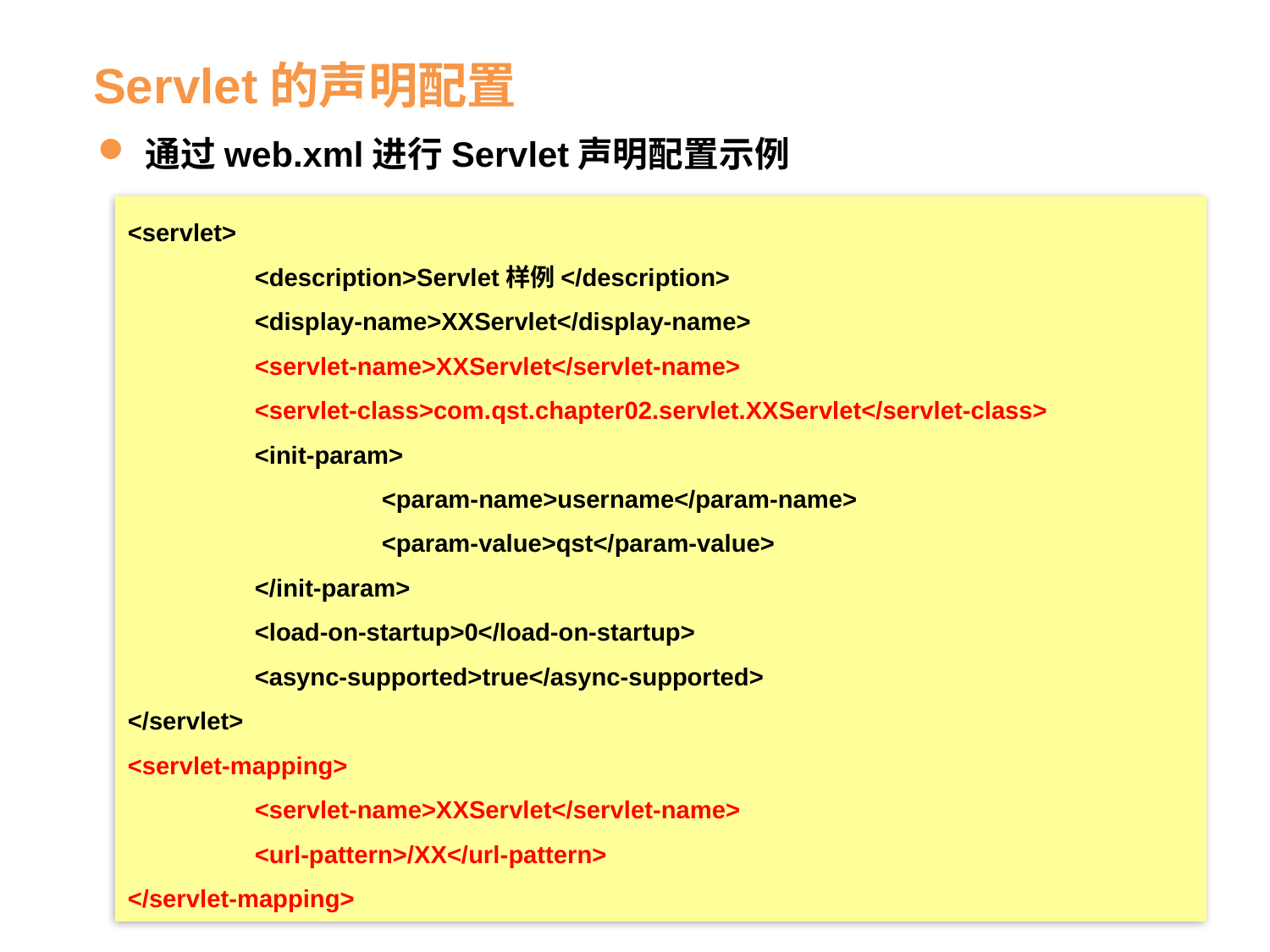

# Servlet的声明配置
通过web.xml进行Servlet声明配置示例

<servlet>
	<description>Servlet样例</description>
	<display-name>XXServlet</display-name>
	<servlet-name>XXServlet</servlet-name>
	<servlet-class>com.qst.chapter02.servlet.XXServlet</servlet-class>
	<init-param>
		<param-name>username</param-name>
		<param-value>qst</param-value>
	</init-param>
	<load-on-startup>0</load-on-startup>
	<async-supported>true</async-supported>
</servlet>
<servlet-mapping>
	<servlet-name>XXServlet</servlet-name>
	<url-pattern>/XX</url-pattern>
</servlet-mapping>